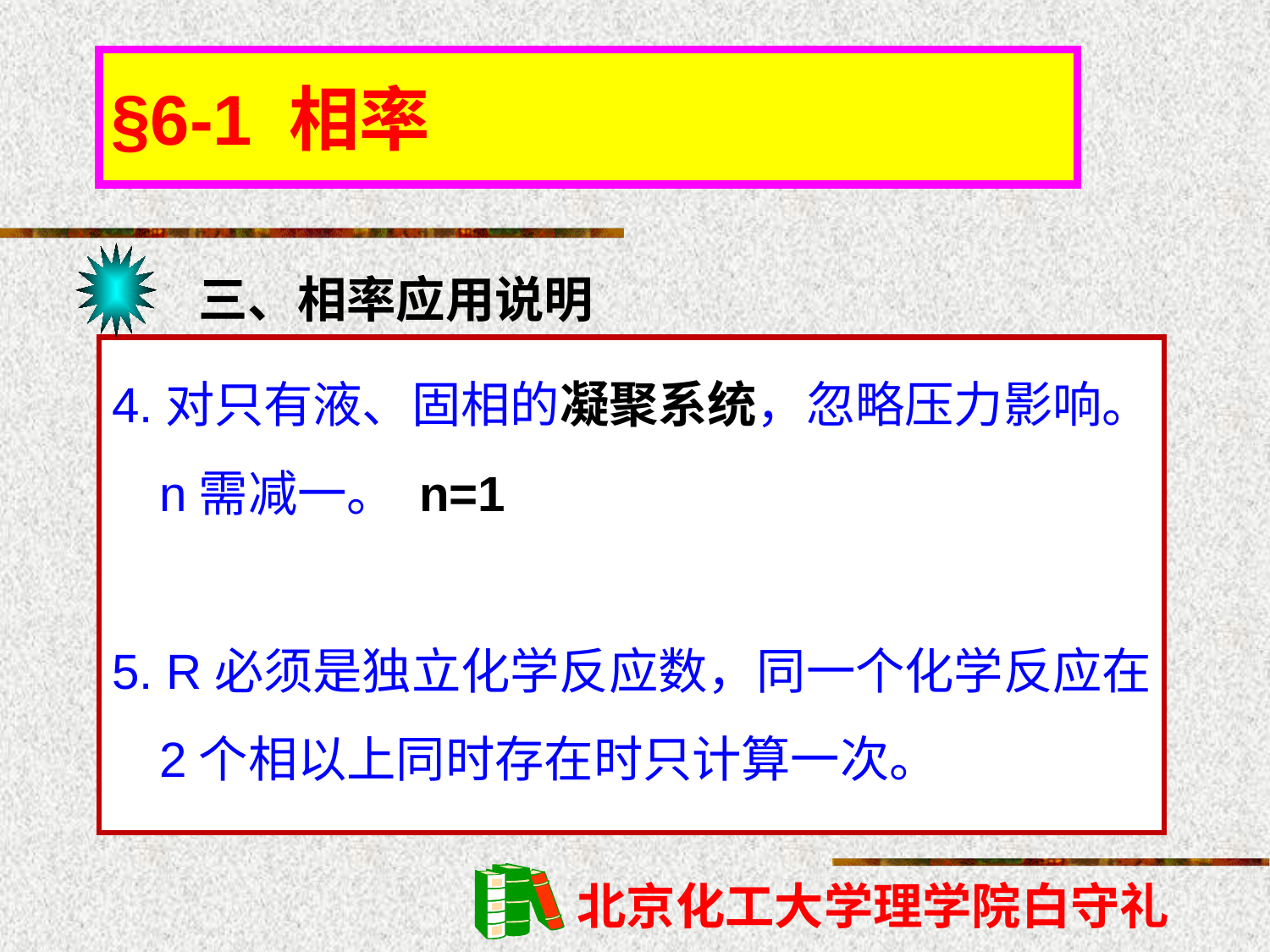

§6-1 相率

三、相率应用说明
4.对只有液、固相的凝聚系统，忽略压力影响。 n需减一。 n=1

5. R必须是独立化学反应数，同一个化学反应在2个相以上同时存在时只计算一次。